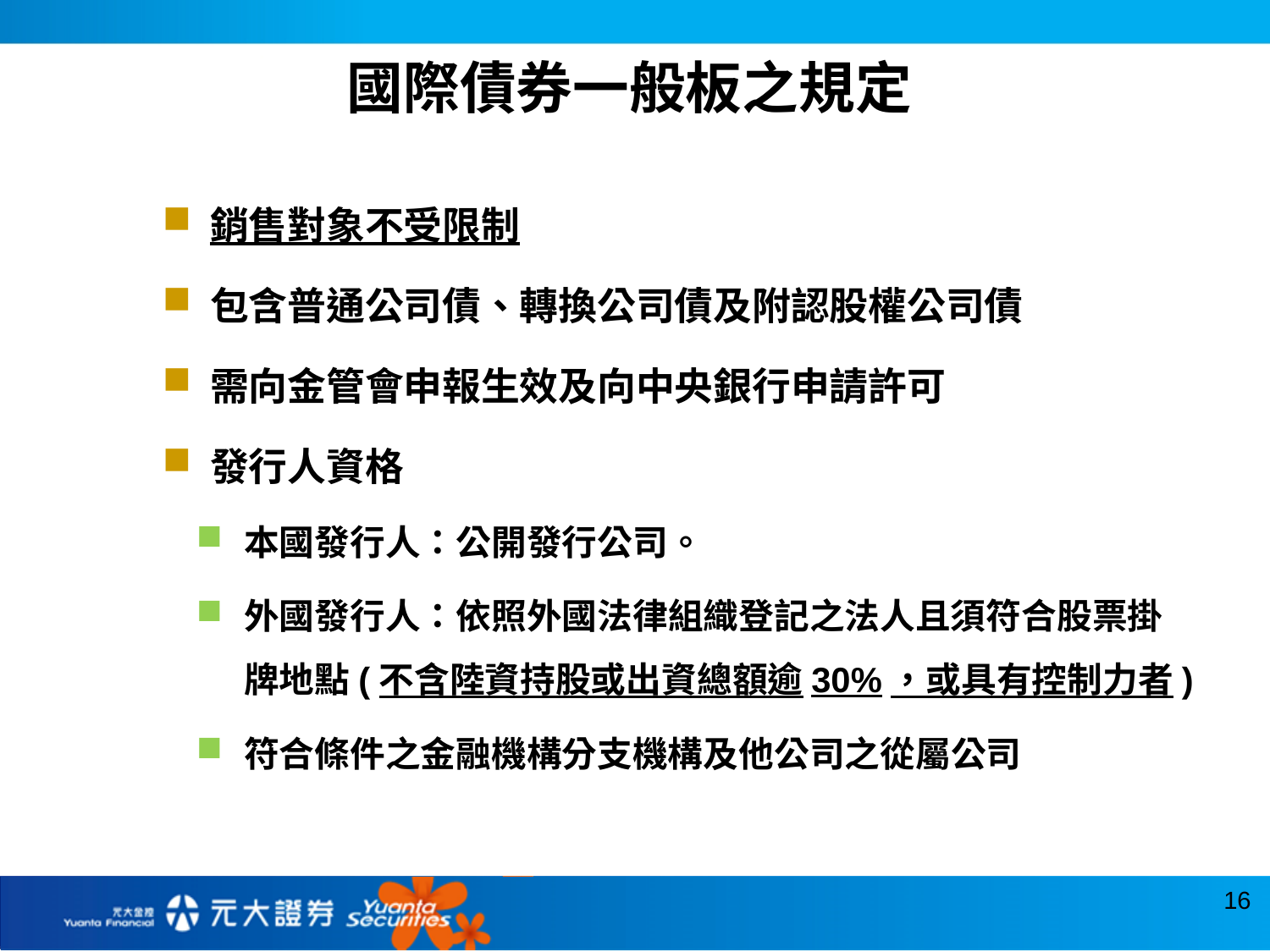

國際債券一般板之規定

銷售對象不受限制
包含普通公司債、轉換公司債及附認股權公司債
需向金管會申報生效及向中央銀行申請許可
發行人資格
本國發行人：公開發行公司。
外國發行人：依照外國法律組織登記之法人且須符合股票掛牌地點(不含陸資持股或出資總額逾30%，或具有控制力者)
符合條件之金融機構分支機構及他公司之從屬公司